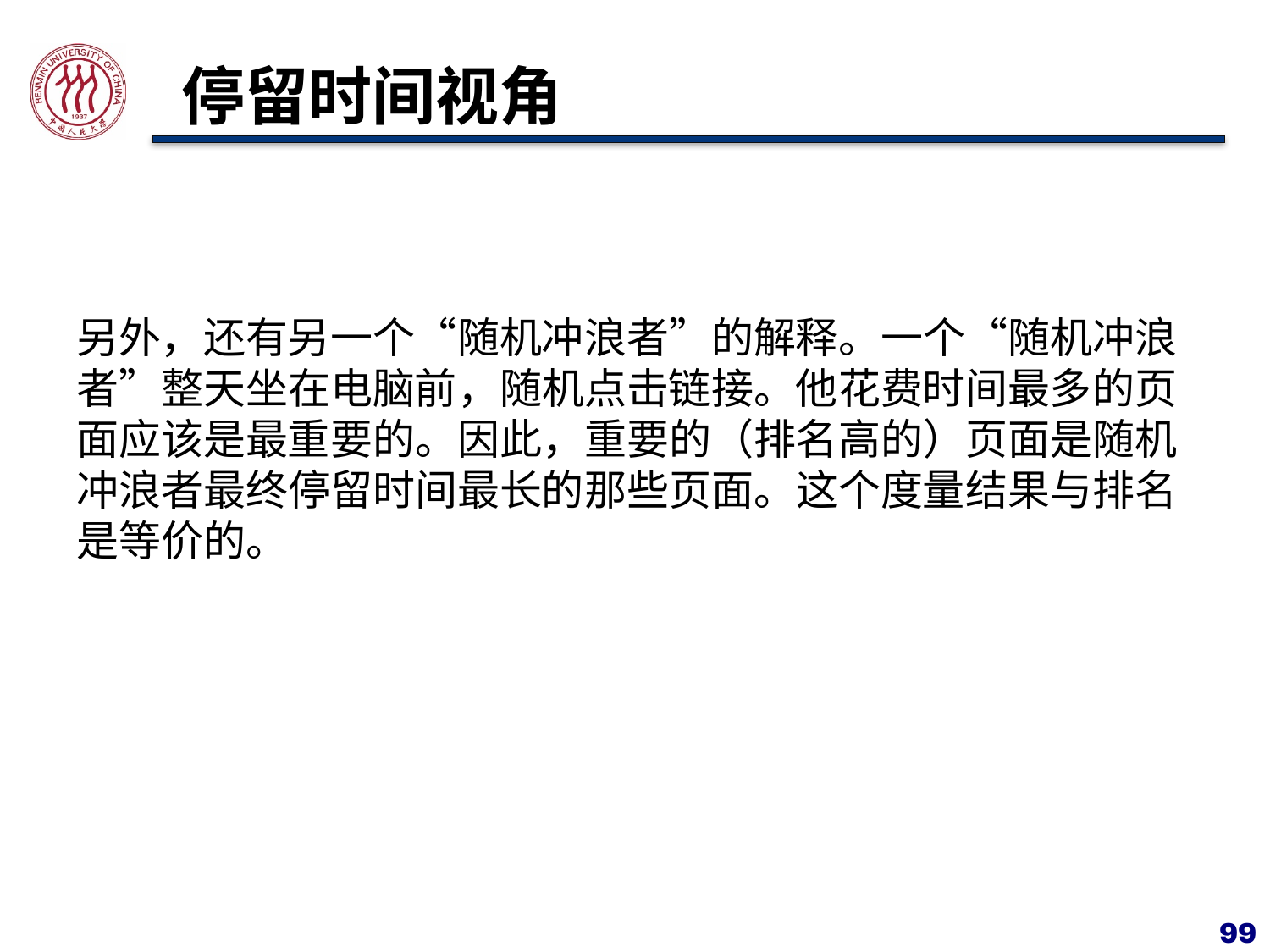

# 停留时间视角

另外，还有另一个“随机冲浪者”的解释。一个“随机冲浪者”整天坐在电脑前，随机点击链接。他花费时间最多的页面应该是最重要的。因此，重要的（排名高的）页面是随机冲浪者最终停留时间最长的那些页面。这个度量结果与排名是等价的。